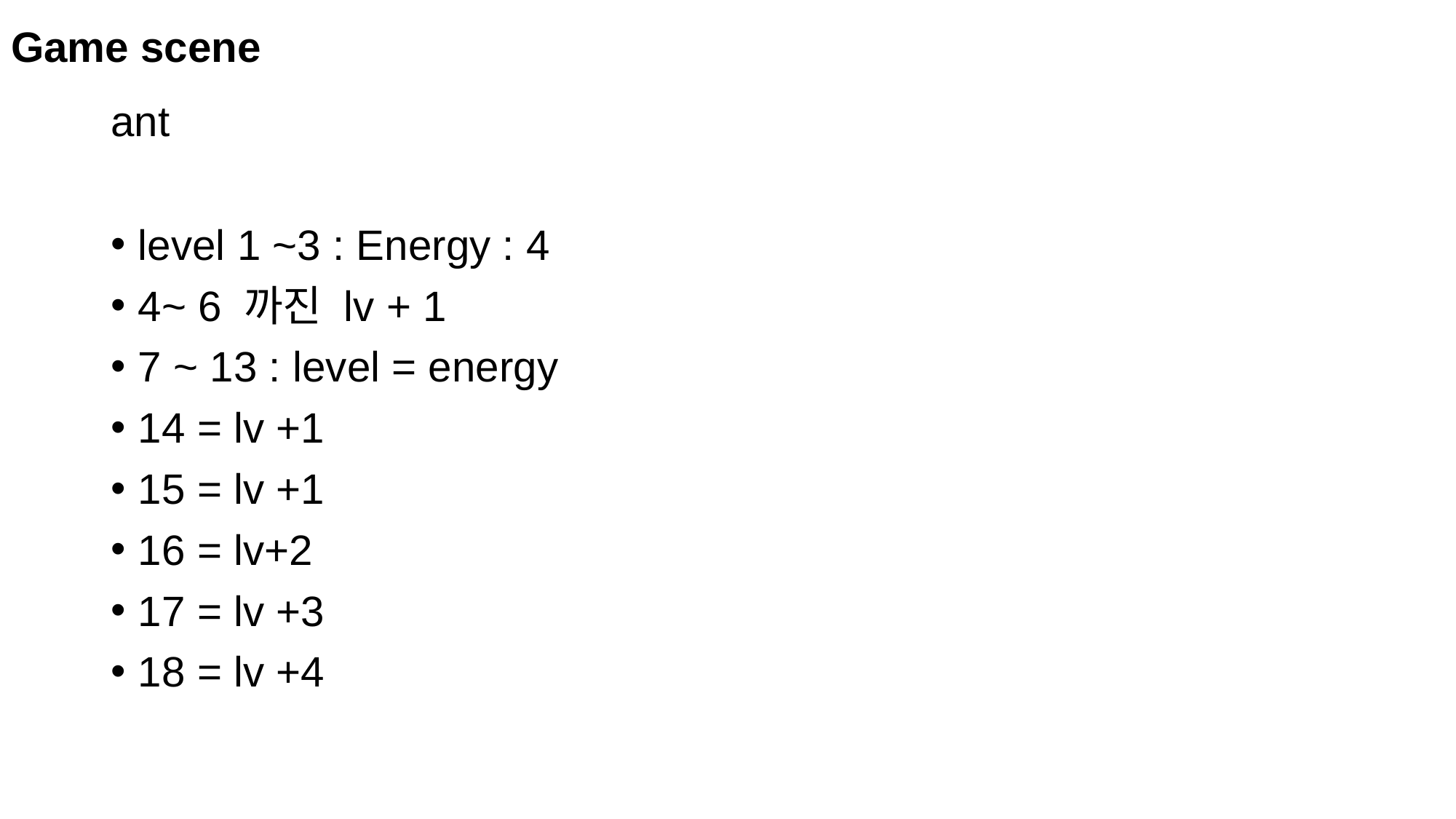

Game scene
# ant
level 1 ~3 : Energy : 4
4~ 6 까진 lv + 1
7 ~ 13 : level = energy
14 = lv +1
15 = lv +1
16 = lv+2
17 = lv +3
18 = lv +4